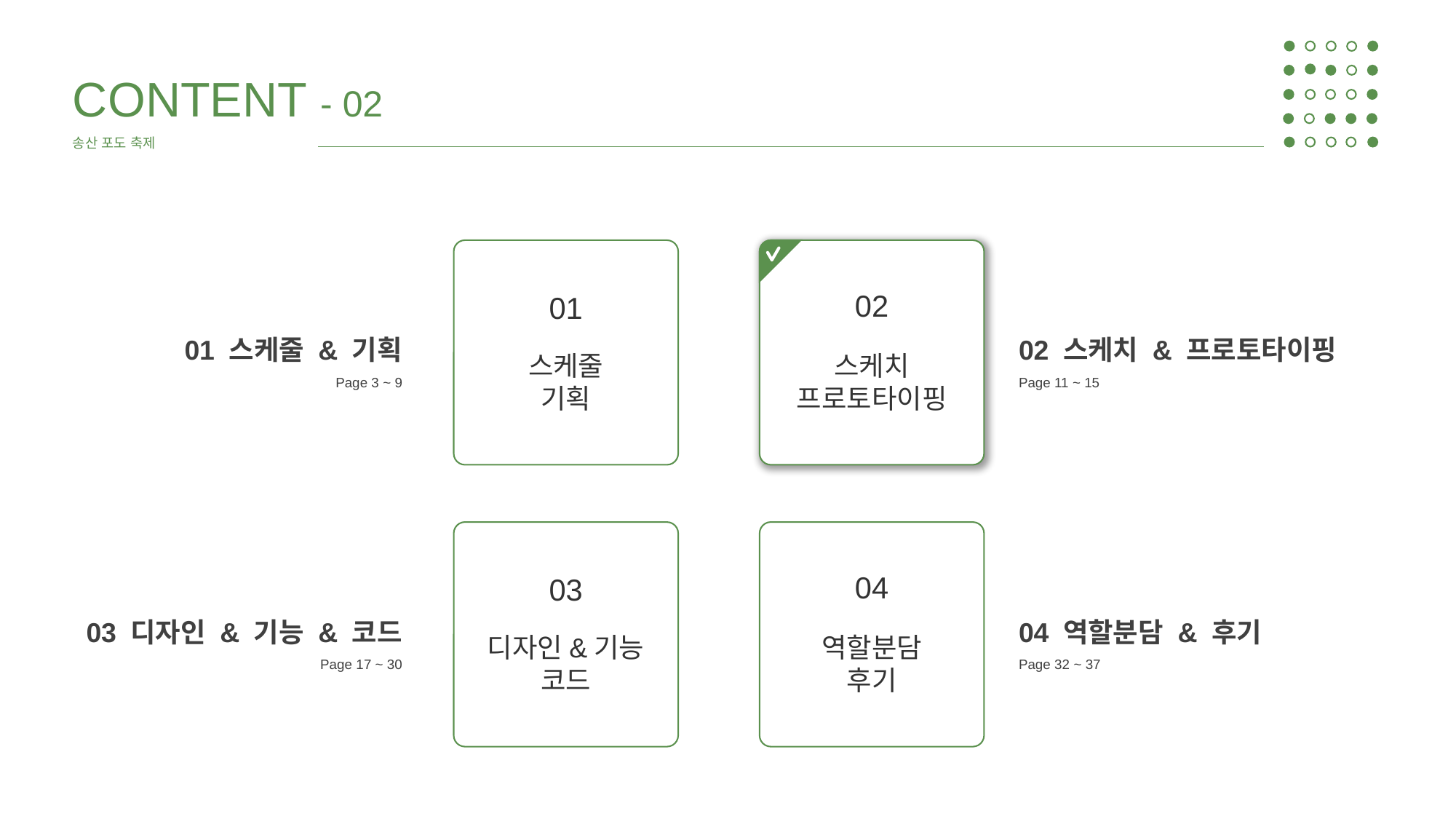

CONTENT - 02
송산 포도 축제

01
스케줄
기획

02
스케치
프로토타이핑

01 스케줄 & 기획
Page 3 ~ 9
02 스케치 & 프로토타이핑
Page 11 ~ 15

03

04
역할분담
후기
03 디자인 & 기능 & 코드
Page 17 ~ 30
04 역할분담 & 후기
Page 32 ~ 37
디자인&기능
코드